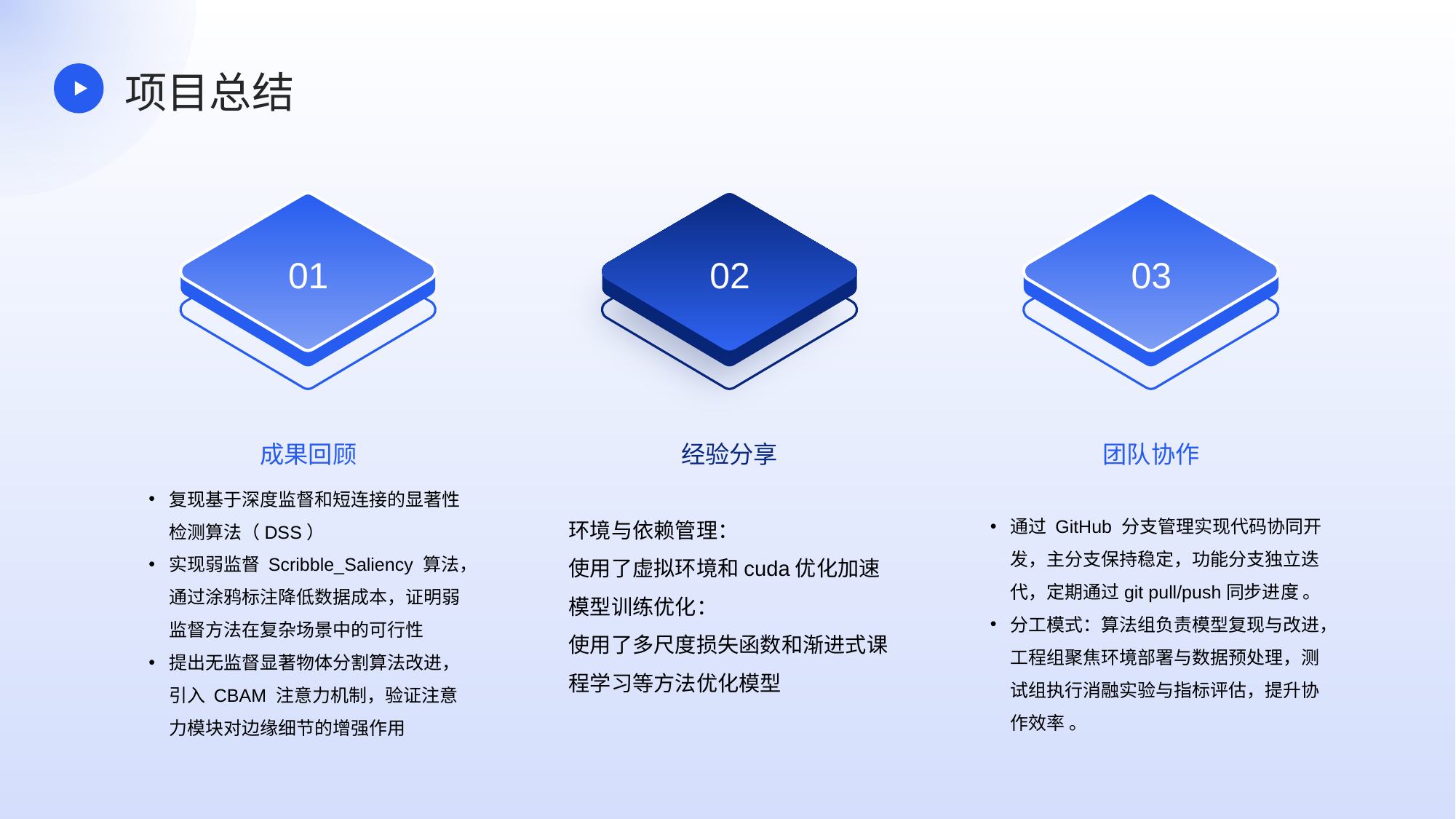

项目总结

01
02
03
成果回顾
经验分享
团队协作
复现基于深度监督和短连接的显著性检测算法（DSS）
实现弱监督 Scribble_Saliency 算法，通过涂鸦标注降低数据成本，证明弱监督方法在复杂场景中的可行性
提出无监督显著物体分割算法改进，引入 CBAM 注意力机制，验证注意力模块对边缘细节的增强作用
环境与依赖管理：
使用了虚拟环境和cuda优化加速
模型训练优化：
使用了多尺度损失函数和渐进式课程学习等方法优化模型
通过 GitHub 分支管理实现代码协同开发，主分支保持稳定，功能分支独立迭代，定期通过git pull/push同步进度 。
分工模式：算法组负责模型复现与改进，工程组聚焦环境部署与数据预处理，测试组执行消融实验与指标评估，提升协作效率 。